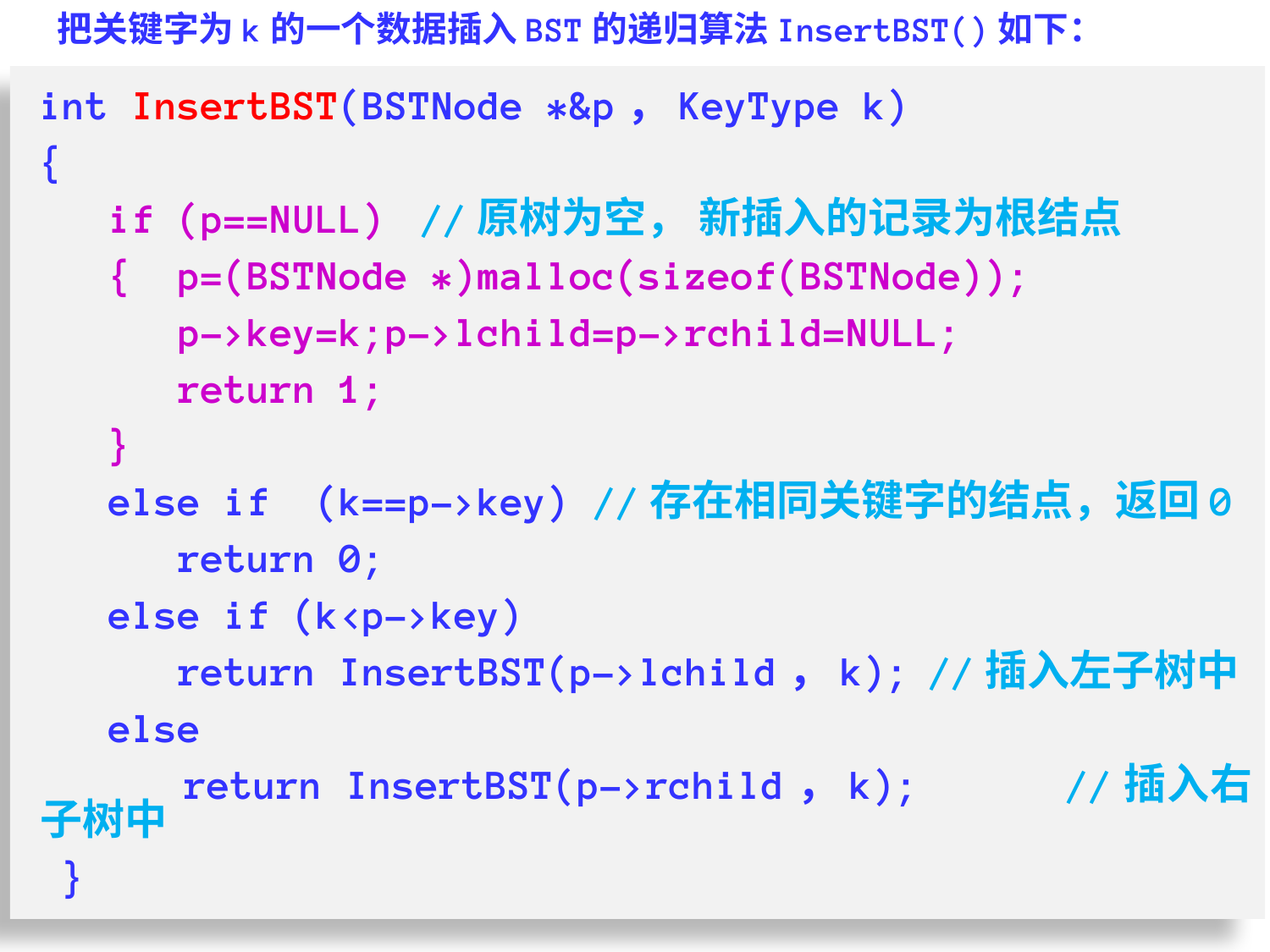

把关键字为k的一个数据插入BST的递归算法InsertBST()如下：
int InsertBST(BSTNode *&p，KeyType k)
{
   if (p==NULL) 	//原树为空， 新插入的记录为根结点
   {  p=(BSTNode *)malloc(sizeof(BSTNode));
      p->key=k;p->lchild=p->rchild=NULL;
      return 1;
   }
   else if  (k==p->key) //存在相同关键字的结点，返回0
      return 0;
   else if (k<p->key)
      return InsertBST(p->lchild，k);	//插入左子树中
   else
      return InsertBST(p->rchild，k); 	//插入右子树中
 }